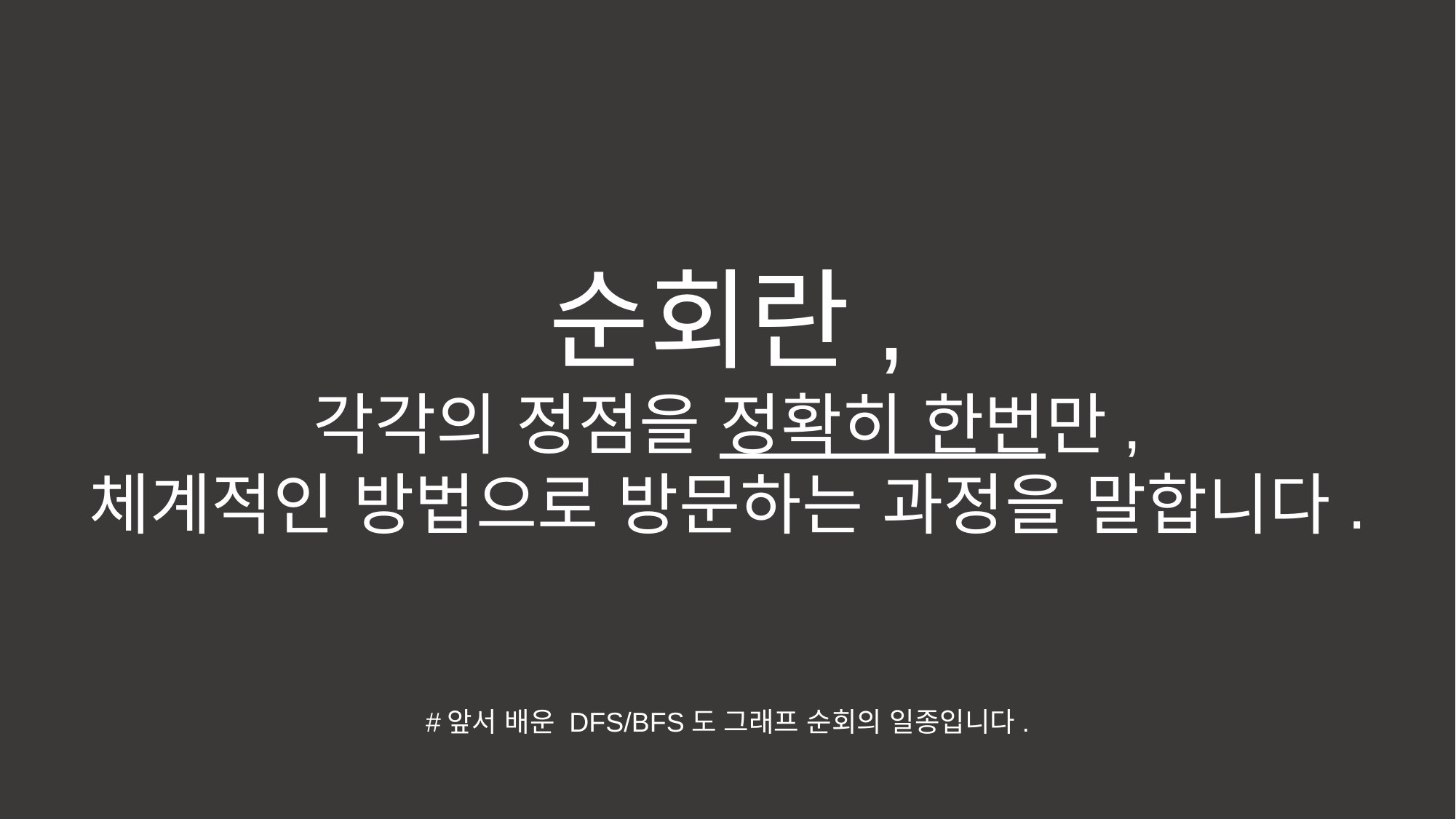

순회란,
각각의 정점을 정확히 한번만,
체계적인 방법으로 방문하는 과정을 말합니다.
#앞서 배운 DFS/BFS도 그래프 순회의 일종입니다.